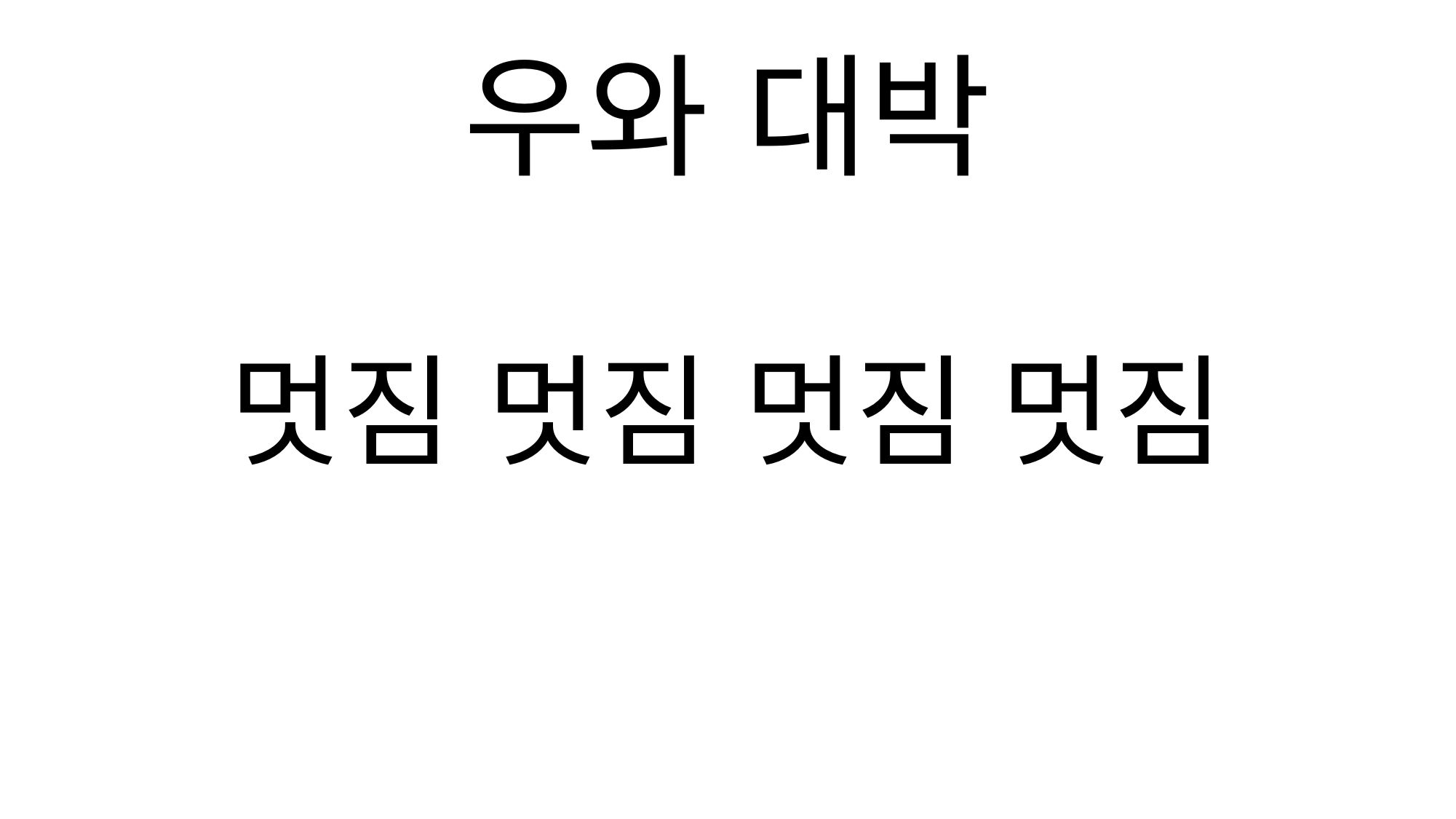

# 우와 대박
멋짐 멋짐 멋짐 멋짐